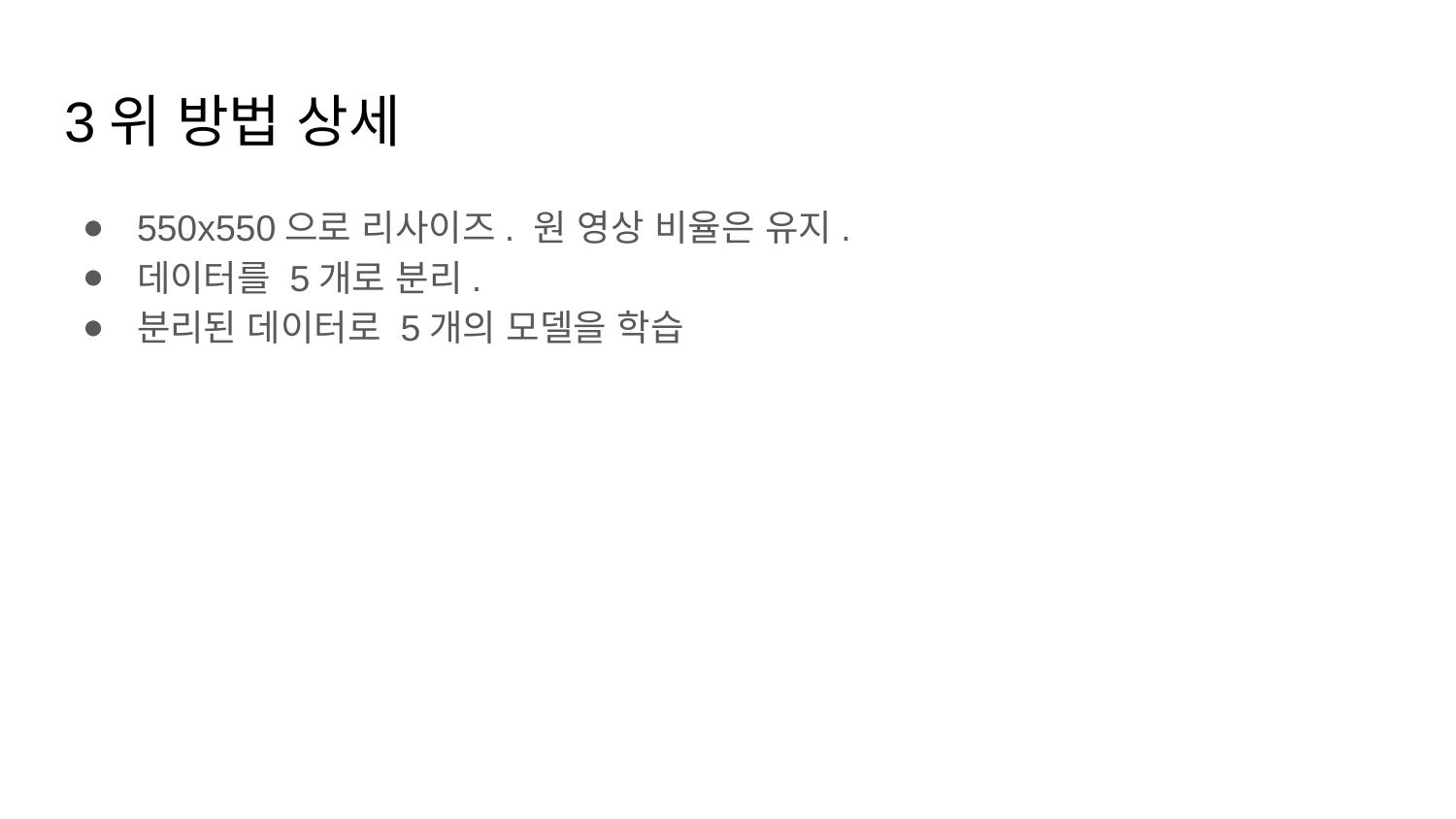

# 3위 방법 상세
550x550으로 리사이즈. 원 영상 비율은 유지.
데이터를 5개로 분리.
분리된 데이터로 5개의 모델을 학습